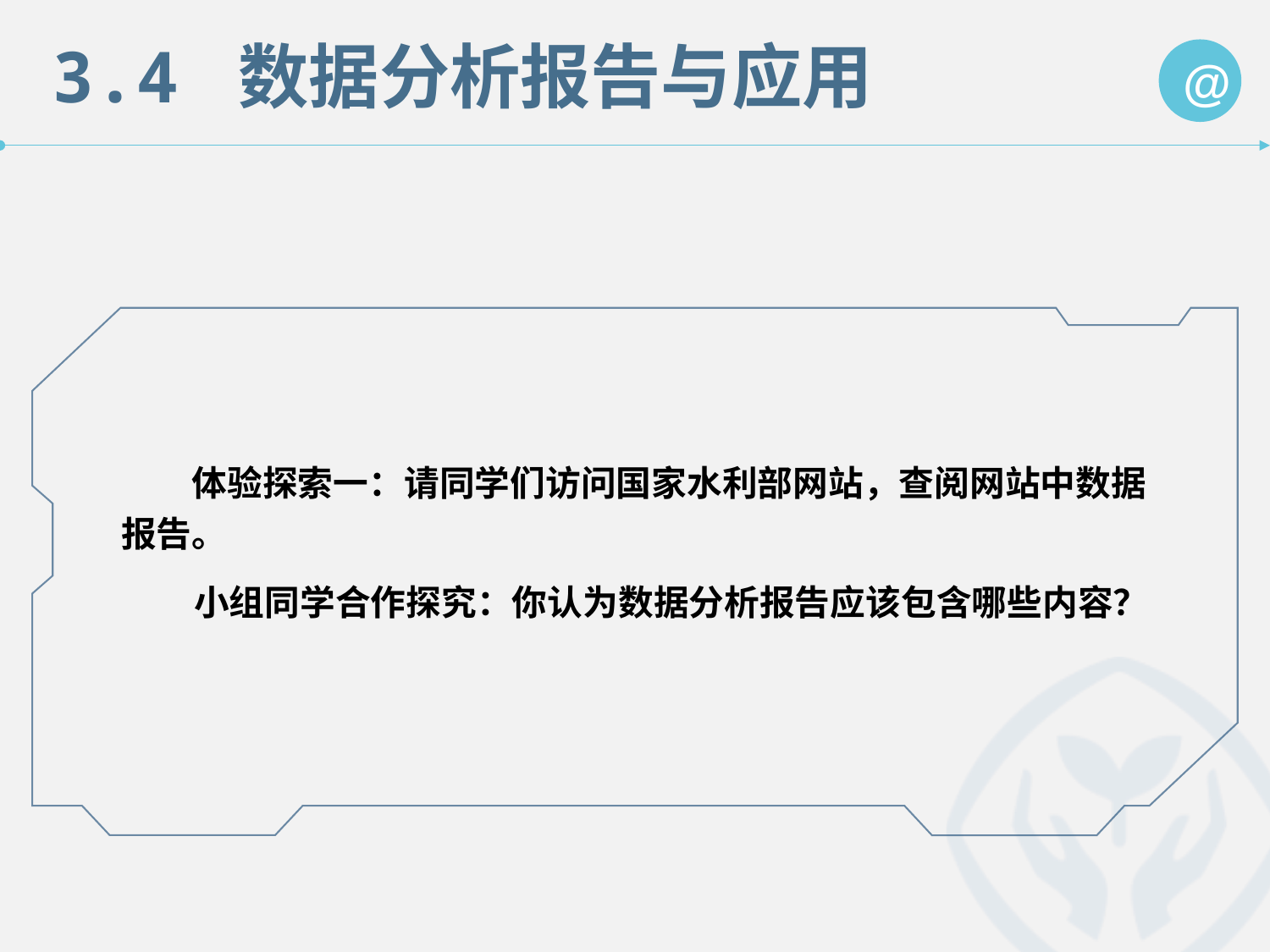

3.4 数据分析报告与应用
@

　　体验探索一：请同学们访问国家水利部网站，查阅网站中数据报告。
        小组同学合作探究：你认为数据分析报告应该包含哪些内容？